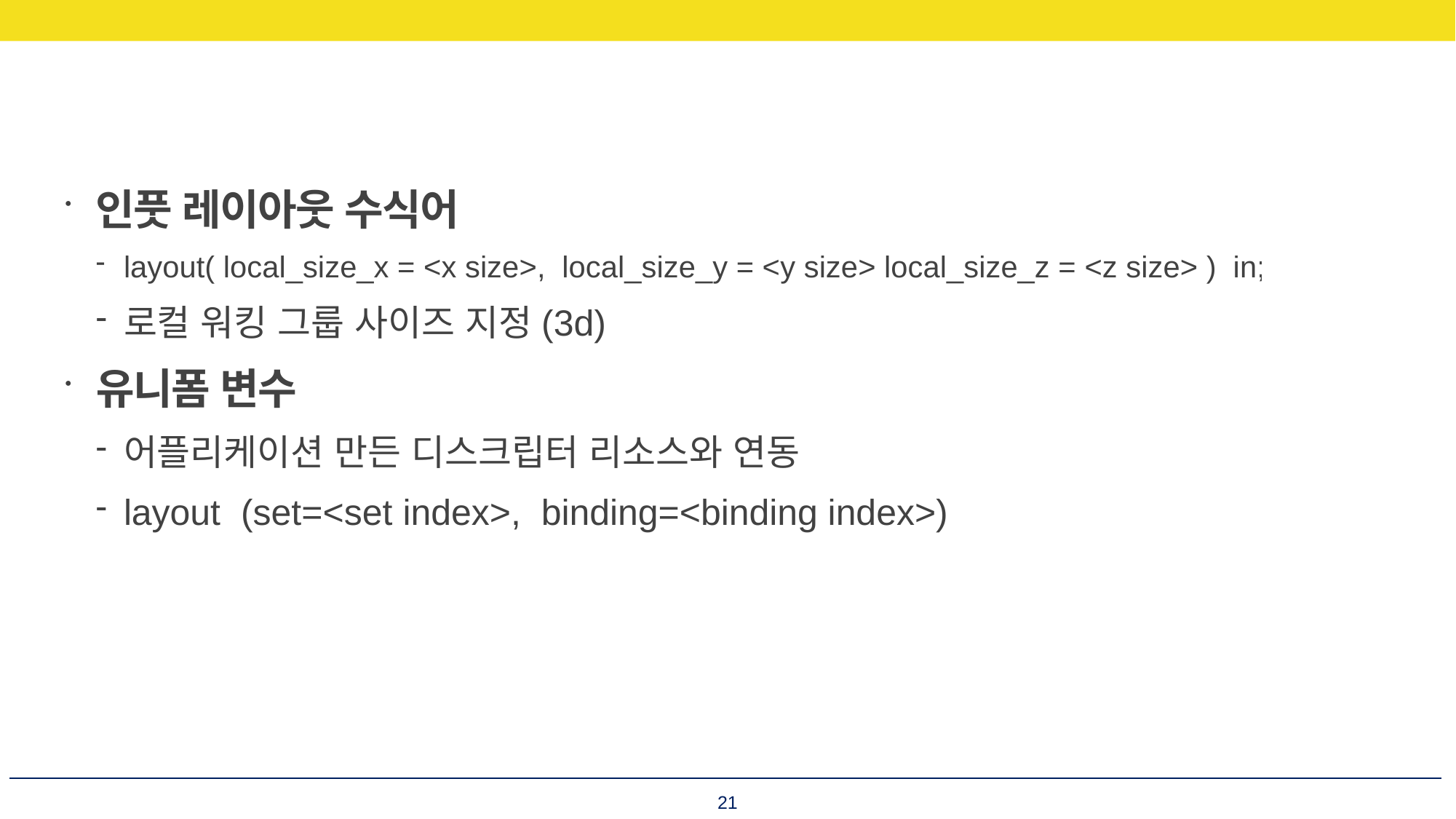

인풋 레이아웃 수식어
layout( local_size_x = <x size>,  local_size_y = <y size> local_size_z = <z size> )  in;
로컬 워킹 그룹 사이즈 지정(3d)
유니폼 변수
어플리케이션 만든 디스크립터 리소스와 연동
layout  (set=<set index>,  binding=<binding index>)

21